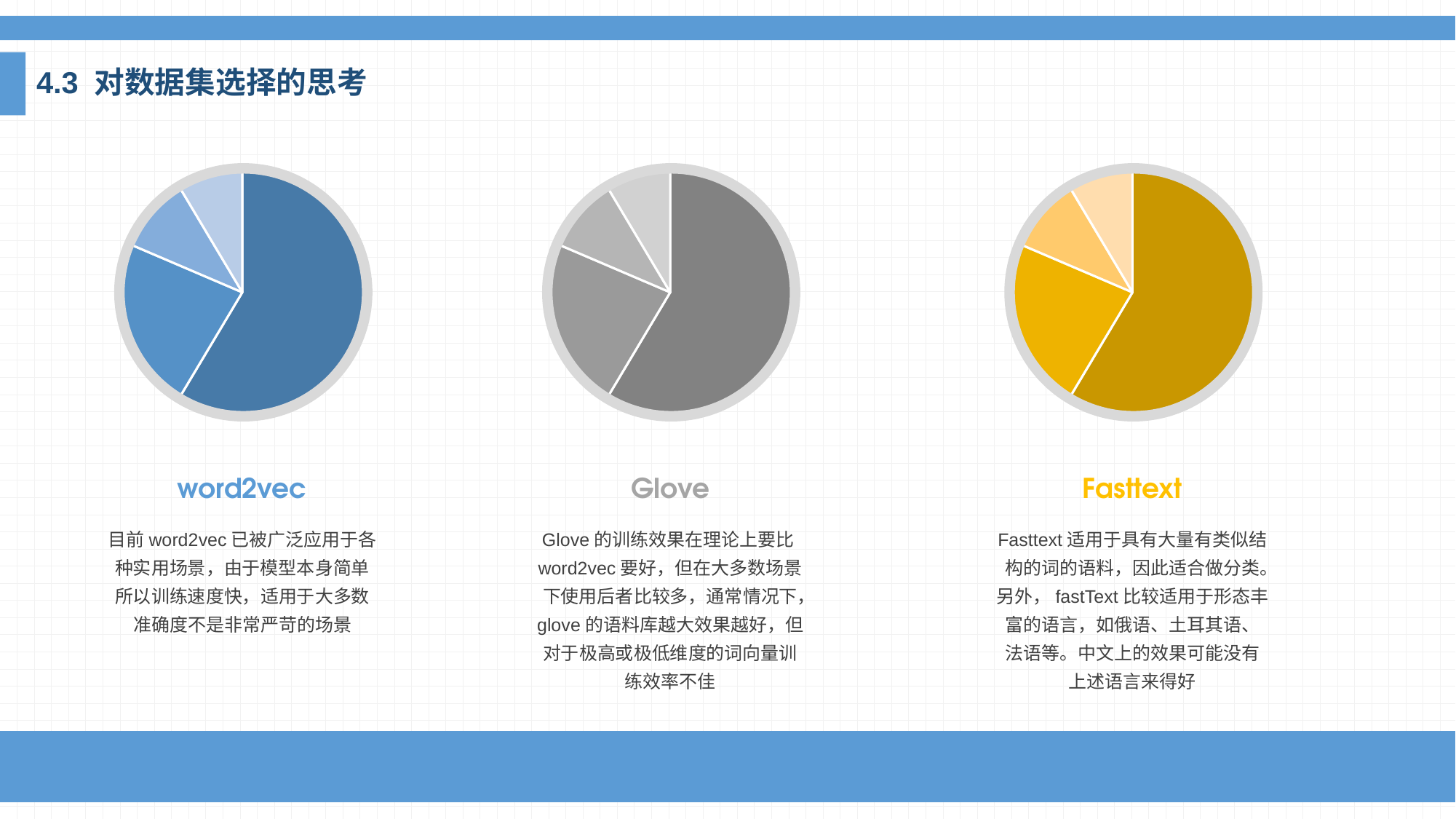

4.3 对数据集选择的思考

### Chart

| Category | 销售额 |
|---|---|
| 第一季度 | 8.2 |
| 第二季度 | 3.2 |
| 第三季度 | 1.4 |
| 第四季度 | 1.2 |

### Chart

| Category | 销售额 |
|---|---|
| 第一季度 | 8.2 |
| 第二季度 | 3.2 |
| 第三季度 | 1.4 |
| 第四季度 | 1.2 |

### Chart

| Category | 销售额 |
|---|---|
| 第一季度 | 8.2 |
| 第二季度 | 3.2 |
| 第三季度 | 1.4 |
| 第四季度 | 1.2 |
word2vec
Glove
Fasttext
目前word2vec已被广泛应用于各种实用场景，由于模型本身简单所以训练速度快，适用于大多数准确度不是非常严苛的场景
Glove的训练效果在理论上要比word2vec要好，但在大多数场景下使用后者比较多，通常情况下，glove的语料库越大效果越好，但对于极高或极低维度的词向量训练效率不佳
Fasttext适用于具有大量有类似结构的词的语料，因此适合做分类。另外，fastText比较适用于形态丰富的语言，如俄语、土耳其语、法语等。中文上的效果可能没有上述语言来得好